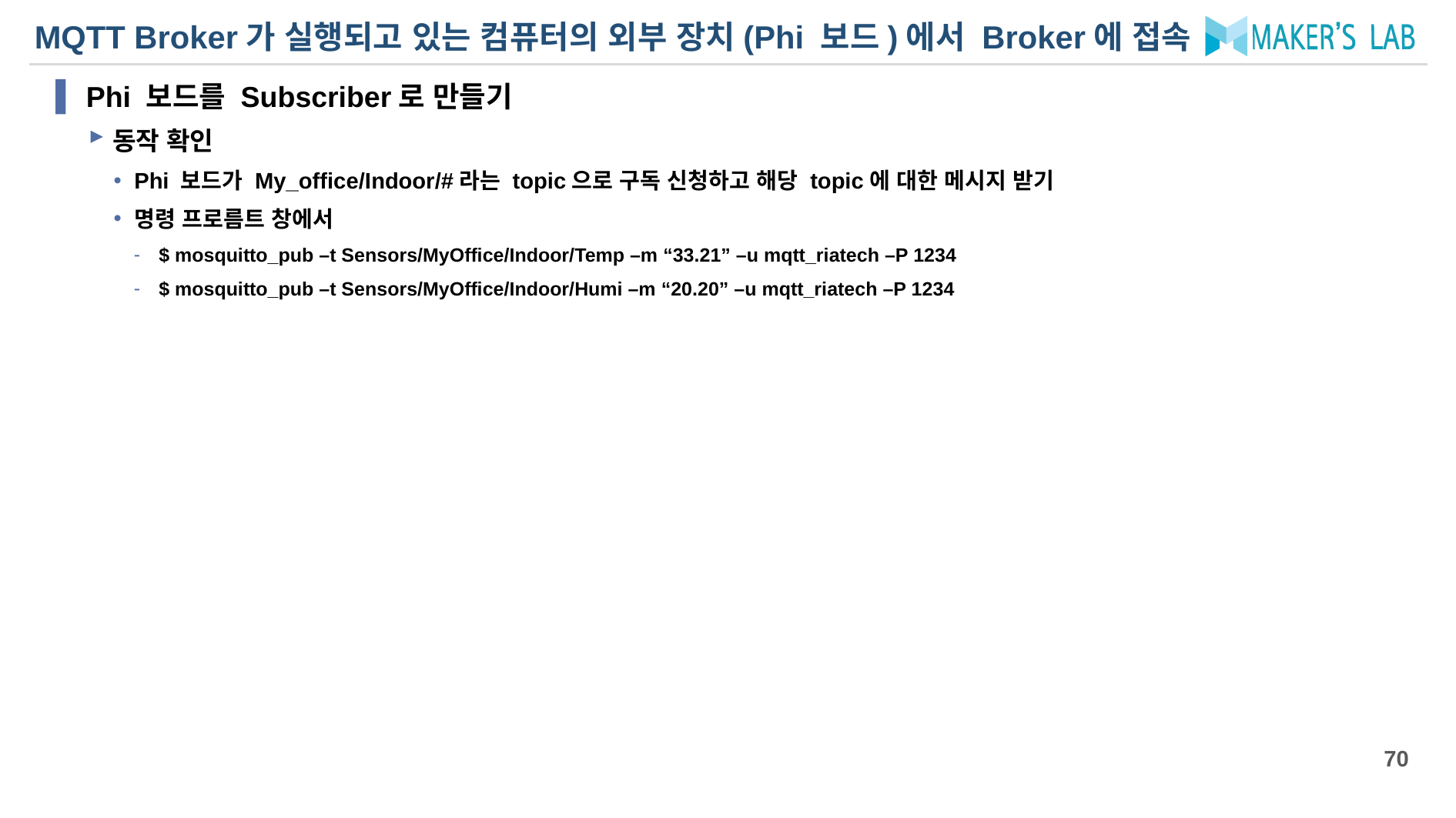

# MQTT Broker가 실행되고 있는 컴퓨터의 외부 장치(Phi 보드)에서 Broker에 접속
Phi 보드를 Subscriber로 만들기
동작 확인
Phi 보드가 My_office/Indoor/#라는 topic으로 구독 신청하고 해당 topic에 대한 메시지 받기
명령 프로름트 창에서
$ mosquitto_pub –t Sensors/MyOffice/Indoor/Temp –m “33.21” –u mqtt_riatech –P 1234
$ mosquitto_pub –t Sensors/MyOffice/Indoor/Humi –m “20.20” –u mqtt_riatech –P 1234

70